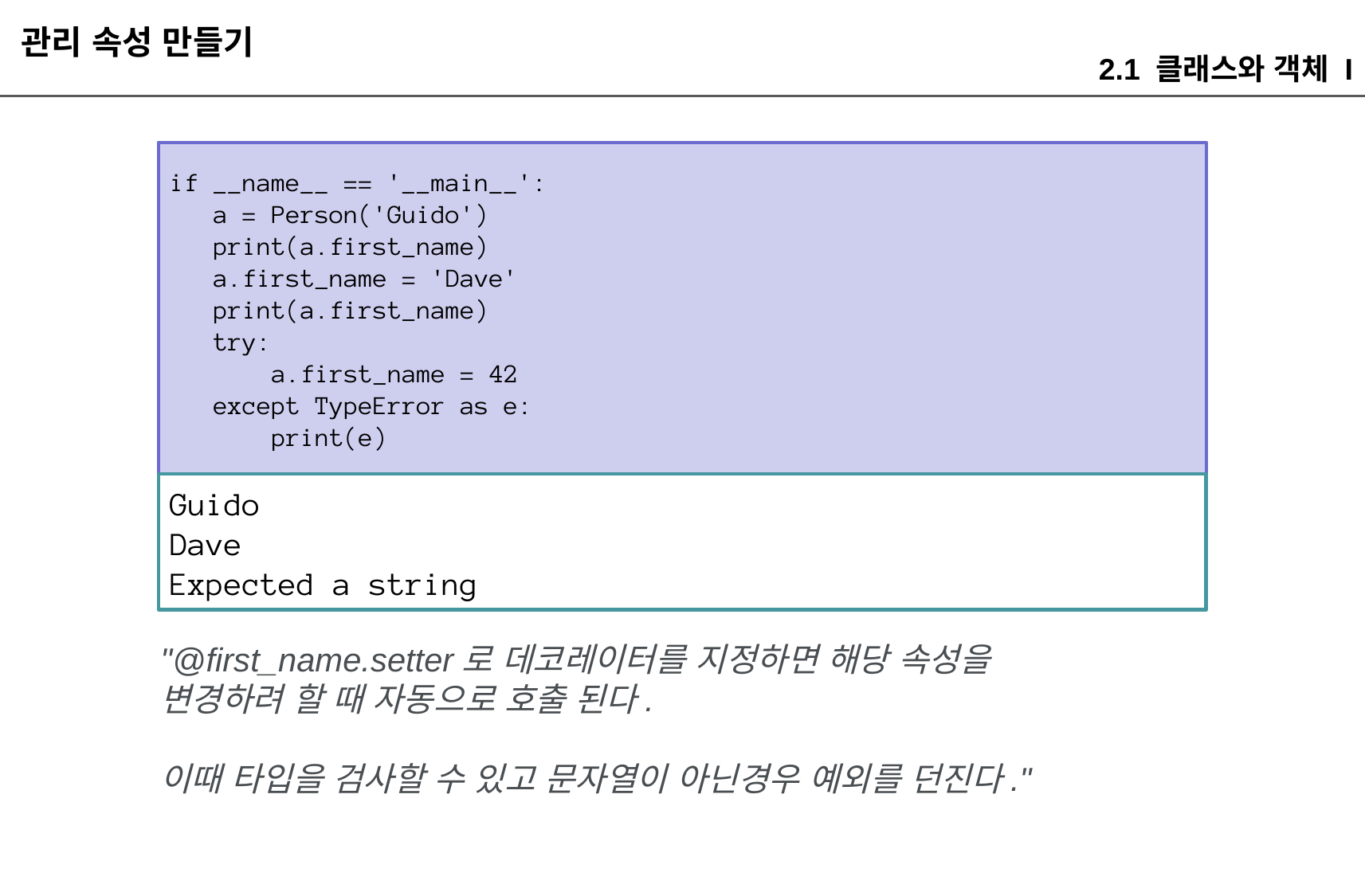

관리 속성 만들기
2.1 클래스와 객체 I
if __name__ == '__main__':
   a = Person('Guido')
   print(a.first_name)
   a.first_name = 'Dave'
   print(a.first_name)
   try:
       a.first_name = 42
   except TypeError as e:
       print(e)
Guido
Dave
Expected a string
"@first_name.setter로 데코레이터를 지정하면 해당 속성을 변경하려 할 때 자동으로 호출 된다.

이때 타입을 검사할 수 있고 문자열이 아닌경우 예외를 던진다."